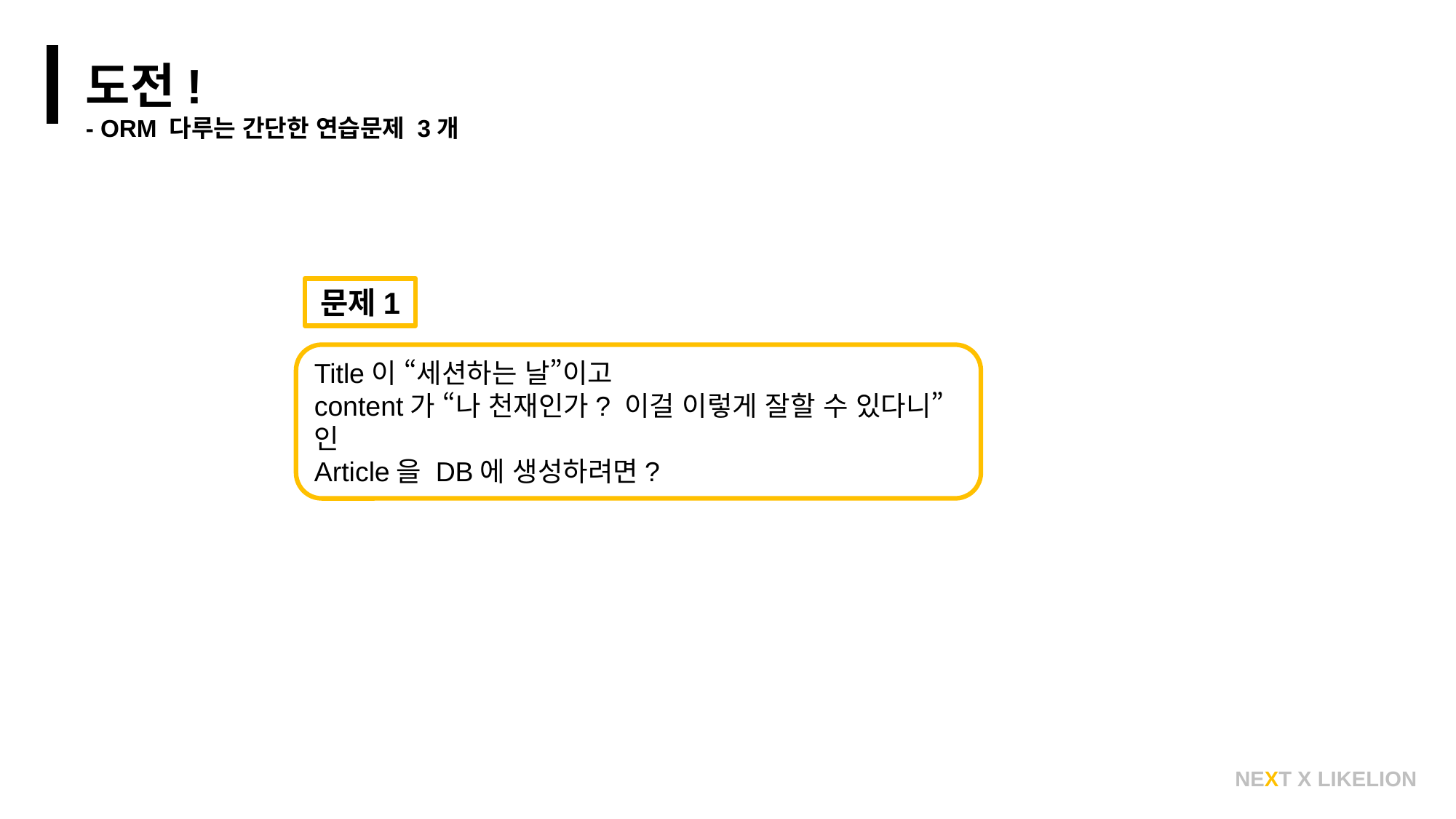

도전!
- ORM 다루는 간단한 연습문제 3개
문제1
Title이 “세션하는 날”이고
content가 “나 천재인가? 이걸 이렇게 잘할 수 있다니”인
Article을 DB에 생성하려면?
NEXT X LIKELION